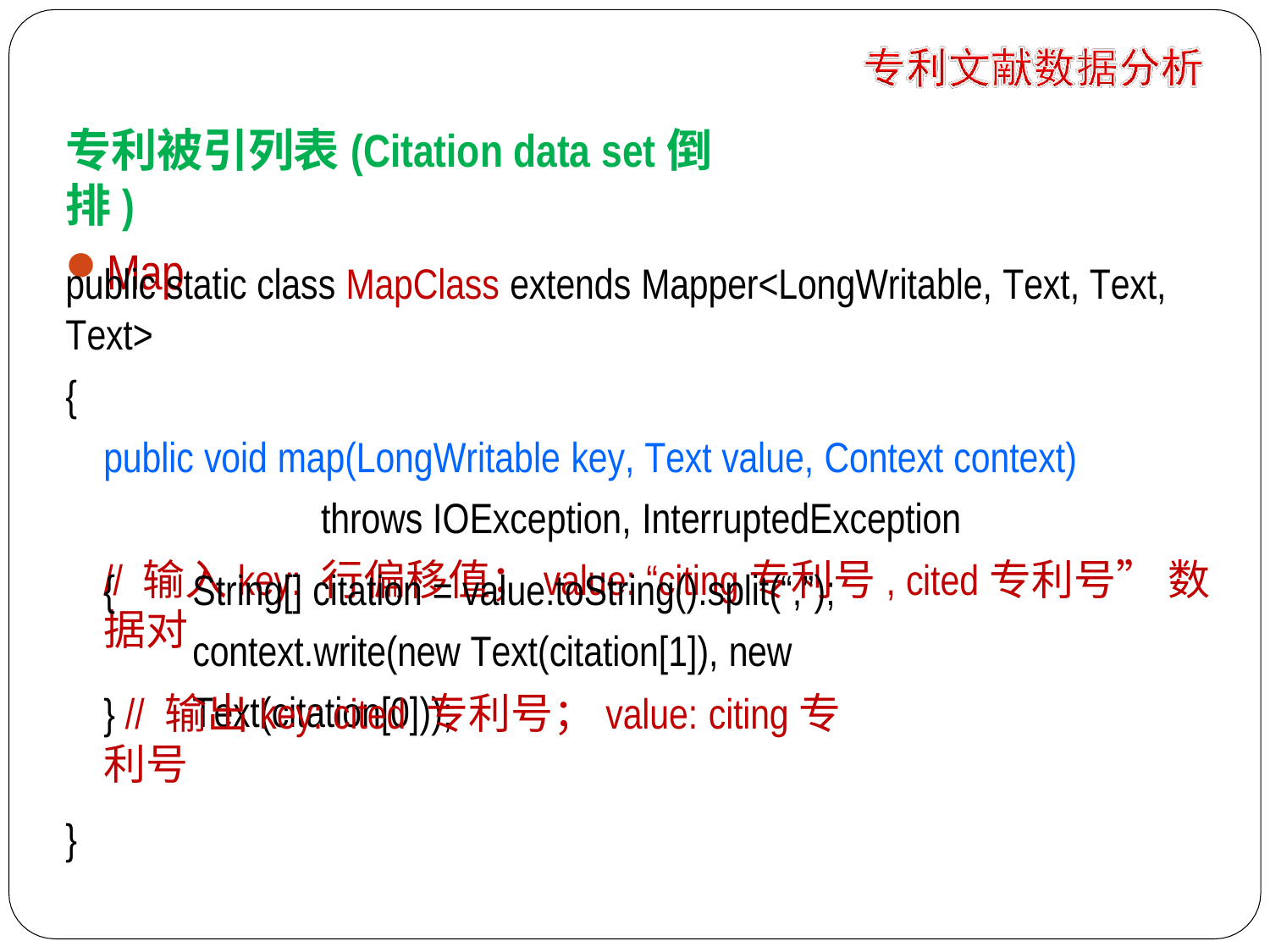

专利被引列表(Citation data set倒排)
Map
public static class MapClass extends Mapper<LongWritable, Text, Text, Text>
{
public void map(LongWritable key, Text value, Context context)
throws IOException, InterruptedException
// 输入key: 行偏移值；value: “citing专利号, cited专利号” 数据对
String[] citation = value.toString().split(“,”); context.write(new Text(citation[1]), new Text(citation[0]));
{
} // 输出key: cited 专利号；value: citing专利号
}